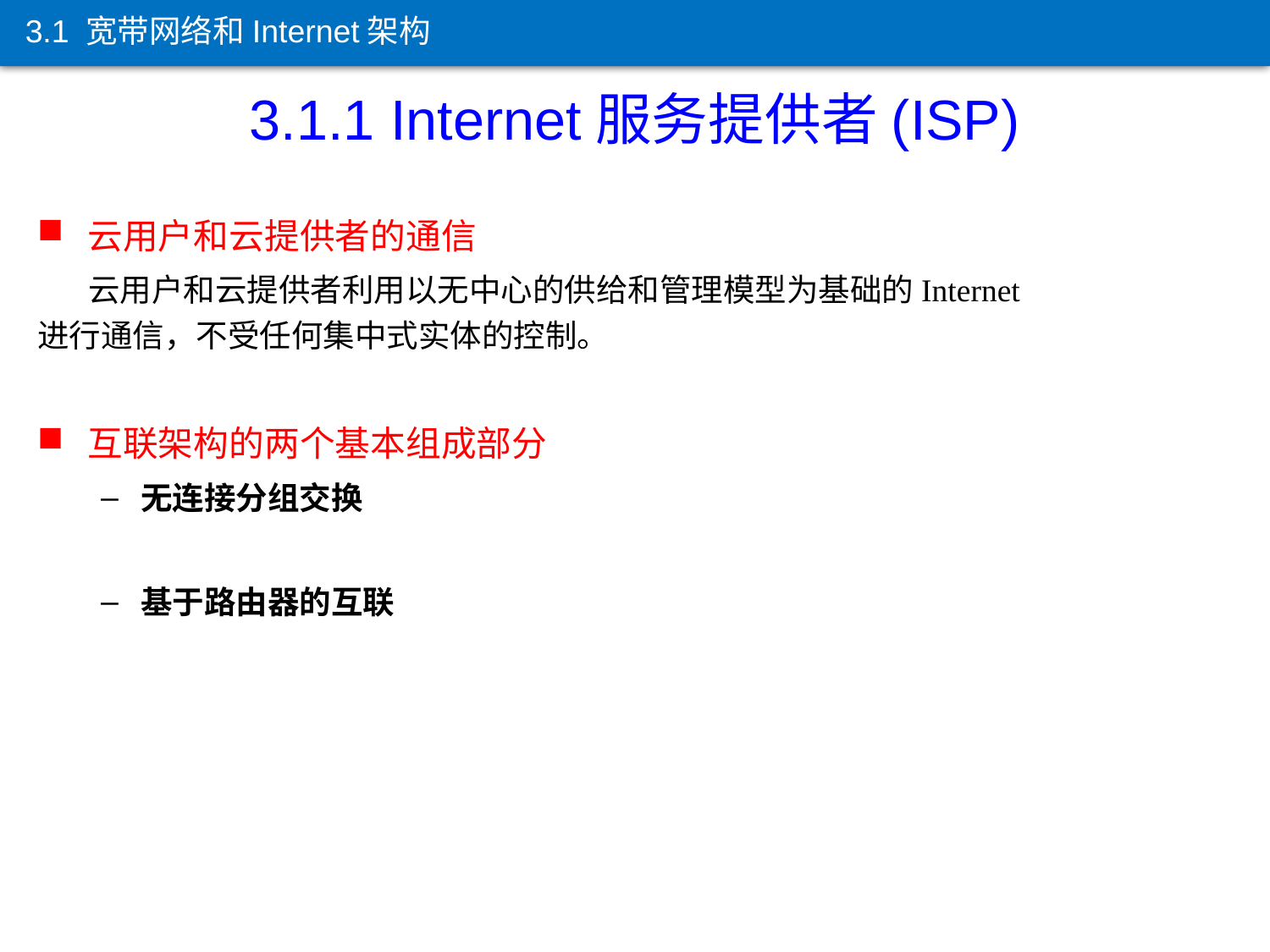

3.1 宽带网络和Internet架构
3.1.1 Internet服务提供者(ISP)
云用户和云提供者的通信
      云用户和云提供者利用以无中心的供给和管理模型为基础的Internet进行通信，不受任何集中式实体的控制。

互联架构的两个基本组成部分
无连接分组交换

基于路由器的互联
13